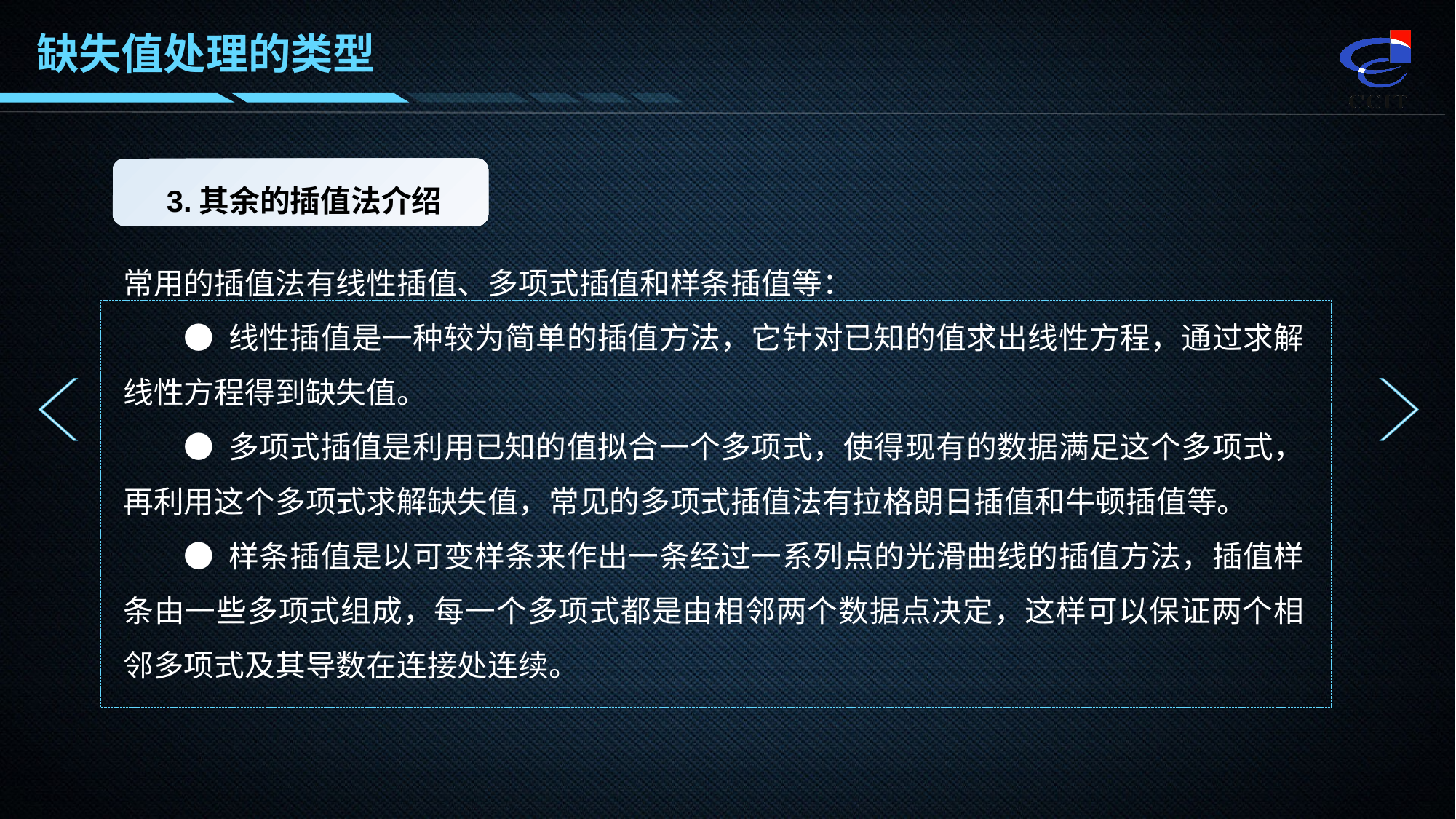

缺失值处理的类型

3.其余的插值法介绍
常用的插值法有线性插值、多项式插值和样条插值等：
● 线性插值是一种较为简单的插值方法，它针对已知的值求出线性方程，通过求解线性方程得到缺失值。
● 多项式插值是利用已知的值拟合一个多项式，使得现有的数据满足这个多项式，再利用这个多项式求解缺失值，常见的多项式插值法有拉格朗日插值和牛顿插值等。
● 样条插值是以可变样条来作出一条经过一系列点的光滑曲线的插值方法，插值样条由一些多项式组成，每一个多项式都是由相邻两个数据点决定，这样可以保证两个相邻多项式及其导数在连接处连续。